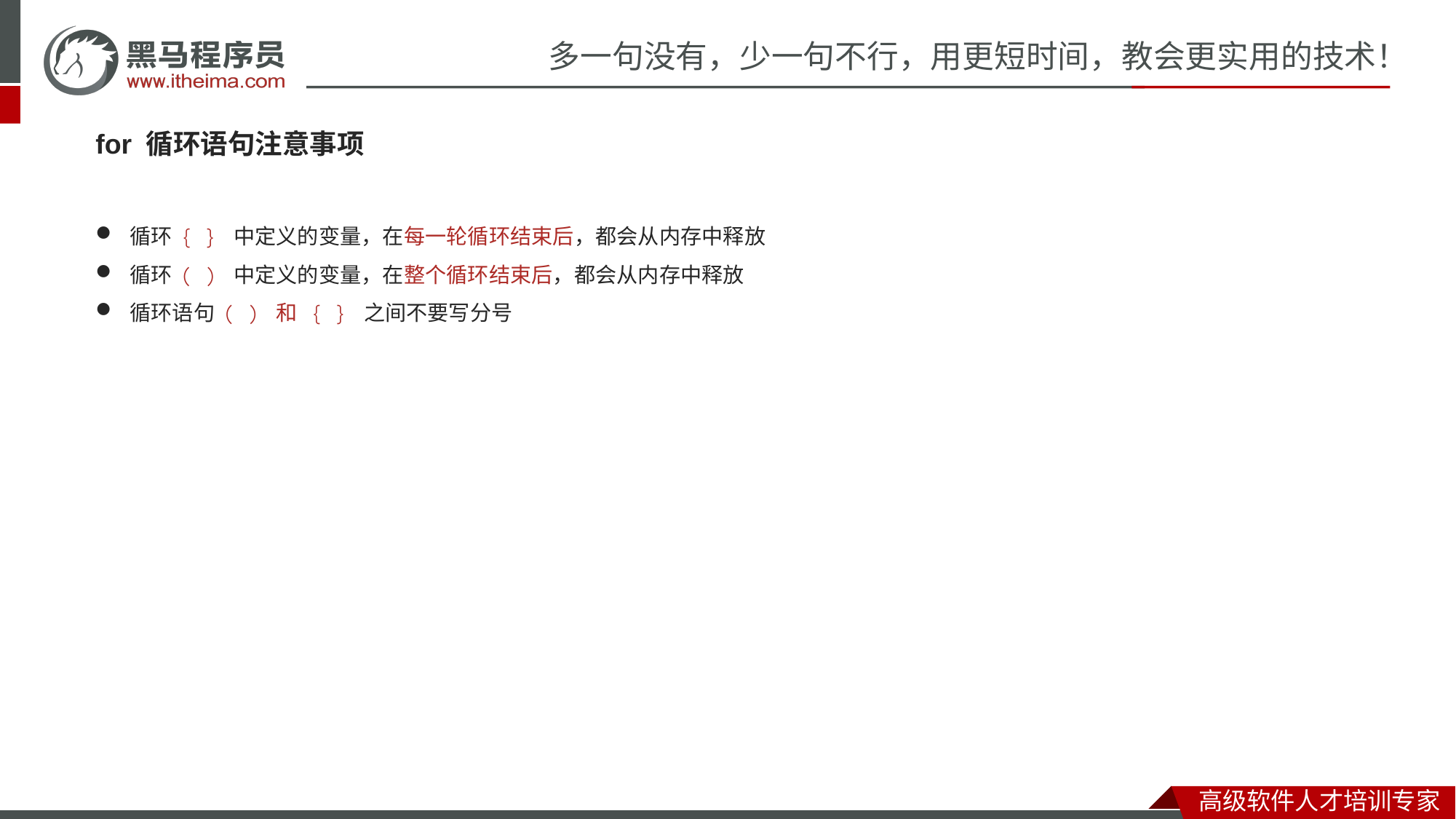

#
for 循环语句注意事项
循环 { } 中定义的变量，在每一轮循环结束后，都会从内存中释放
循环 ( ) 中定义的变量，在整个循环结束后，都会从内存中释放
循环语句 ( ) 和  { } 之间不要写分号